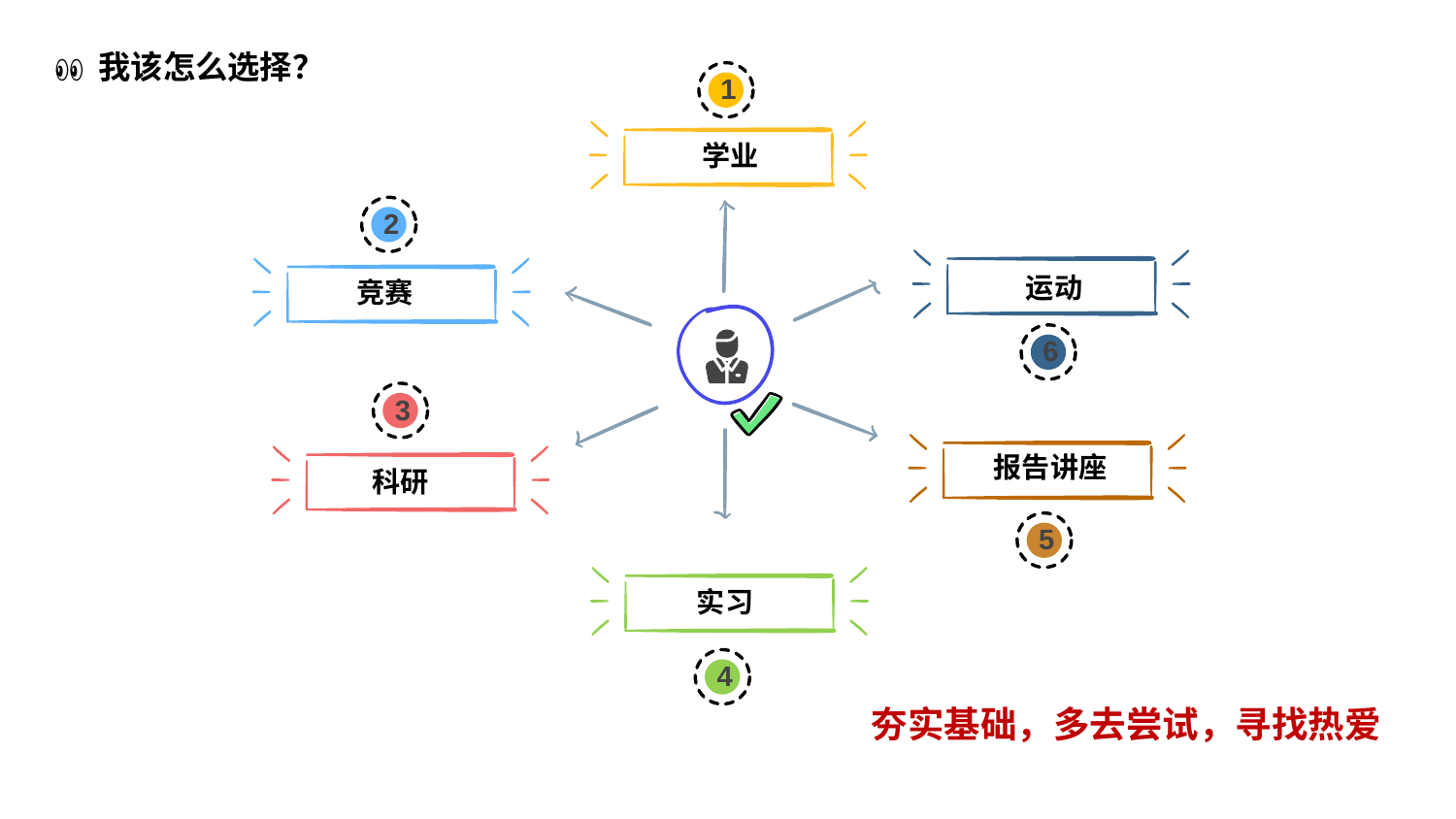

👀 我该怎么选择？

1

学业

2

运动
竞赛

6

3

报告讲座

科研

5

实习

4
夯实基础，多去尝试，寻找热爱